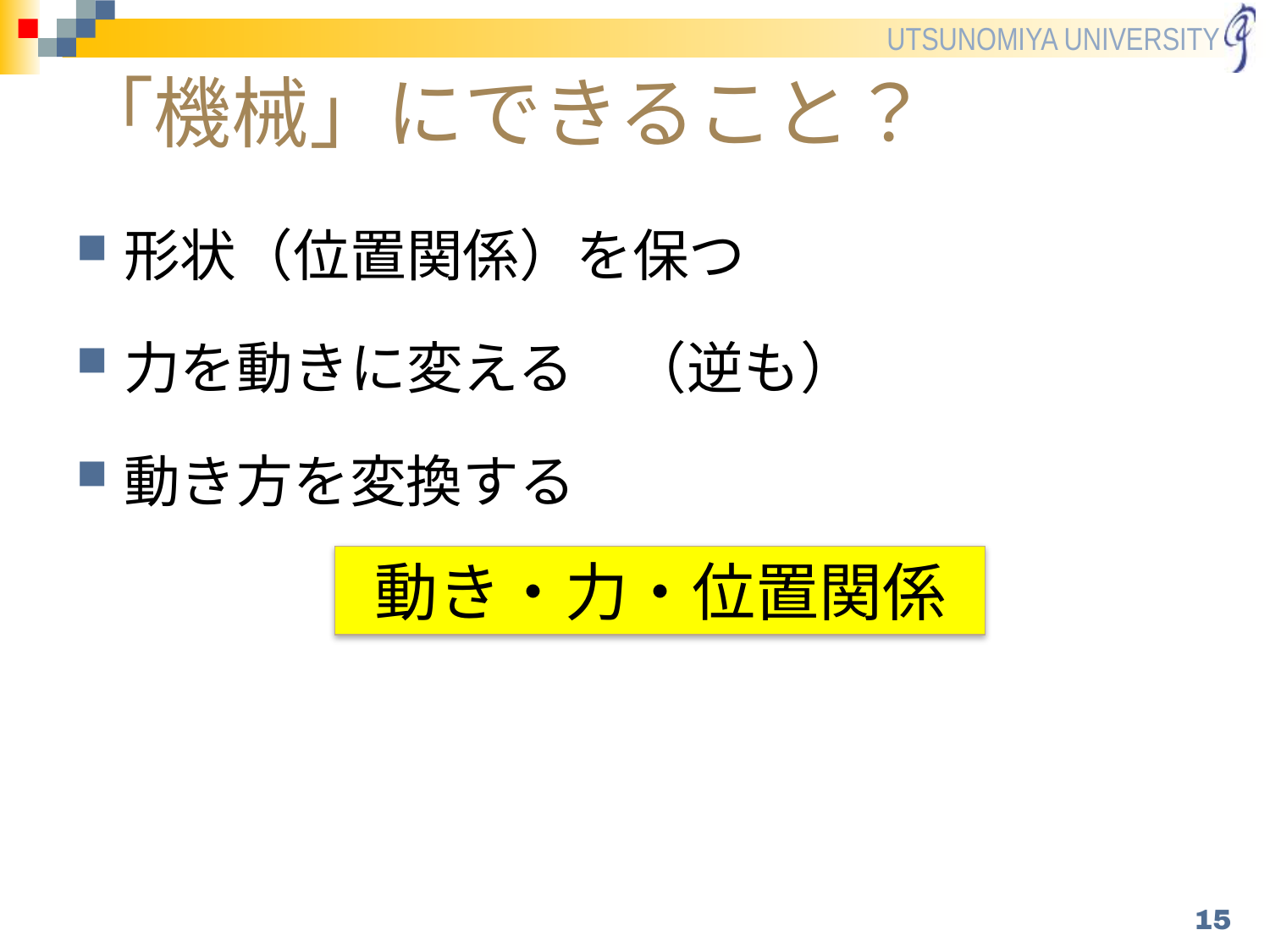

# 「機械」にできること？
形状（位置関係）を保つ
力を動きに変える　（逆も）
動き方を変換する
動き・力・位置関係

15